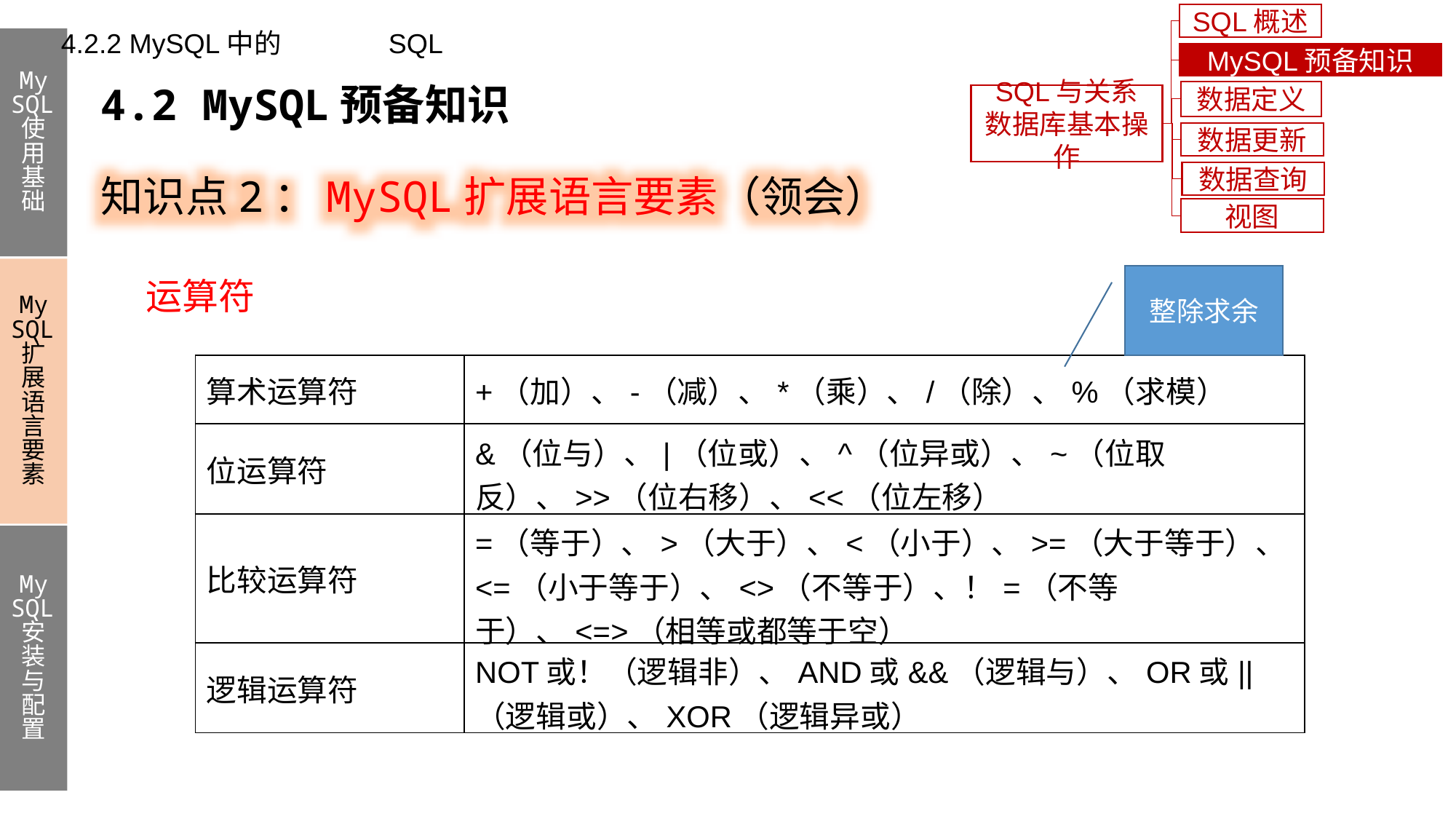

SQL概述
4.2.2 MySQL中的	SQL
My
SQL使用基础
My
SQL扩展语言要素
My
SQL安装与配置
MySQL预备知识
4.2 MySQL预备知识
数据定义
SQL与关系数据库基本操作
数据更新
知识点2：MySQL扩展语言要素（领会）
数据查询
视图
运算符
整除求余
| 算术运算符 | +（加）、-（减）、\*（乘）、/（除）、%（求模） |
| --- | --- |
| 位运算符 | &（位与）、|（位或）、^（位异或）、~（位取反）、>>（位右移）、<<（位左移） |
| 比较运算符 | =（等于）、>（大于）、<（小于）、>=（大于等于）、<=（小于等于）、<>（不等于）、！=（不等于）、<=>（相等或都等于空） |
| 逻辑运算符 | NOT或！（逻辑非）、AND或&&（逻辑与）、OR或||（逻辑或）、XOR（逻辑异或） |